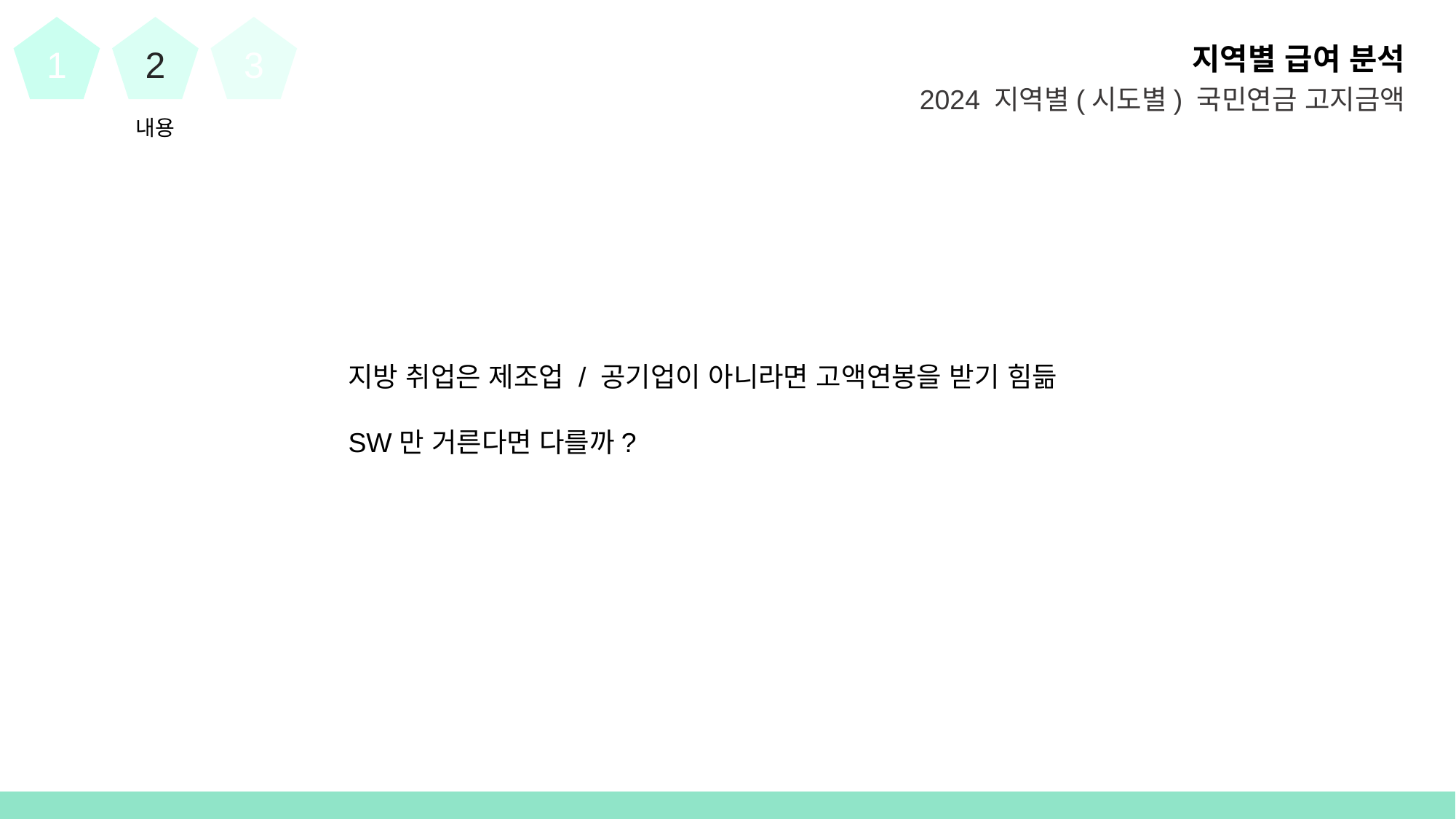

1
2
3
지역별 급여 분석
2024 지역별(시도별) 국민연금 고지금액
내용
지방 취업은 제조업 / 공기업이 아니라면 고액연봉을 받기 힘듦

SW만 거른다면 다를까?